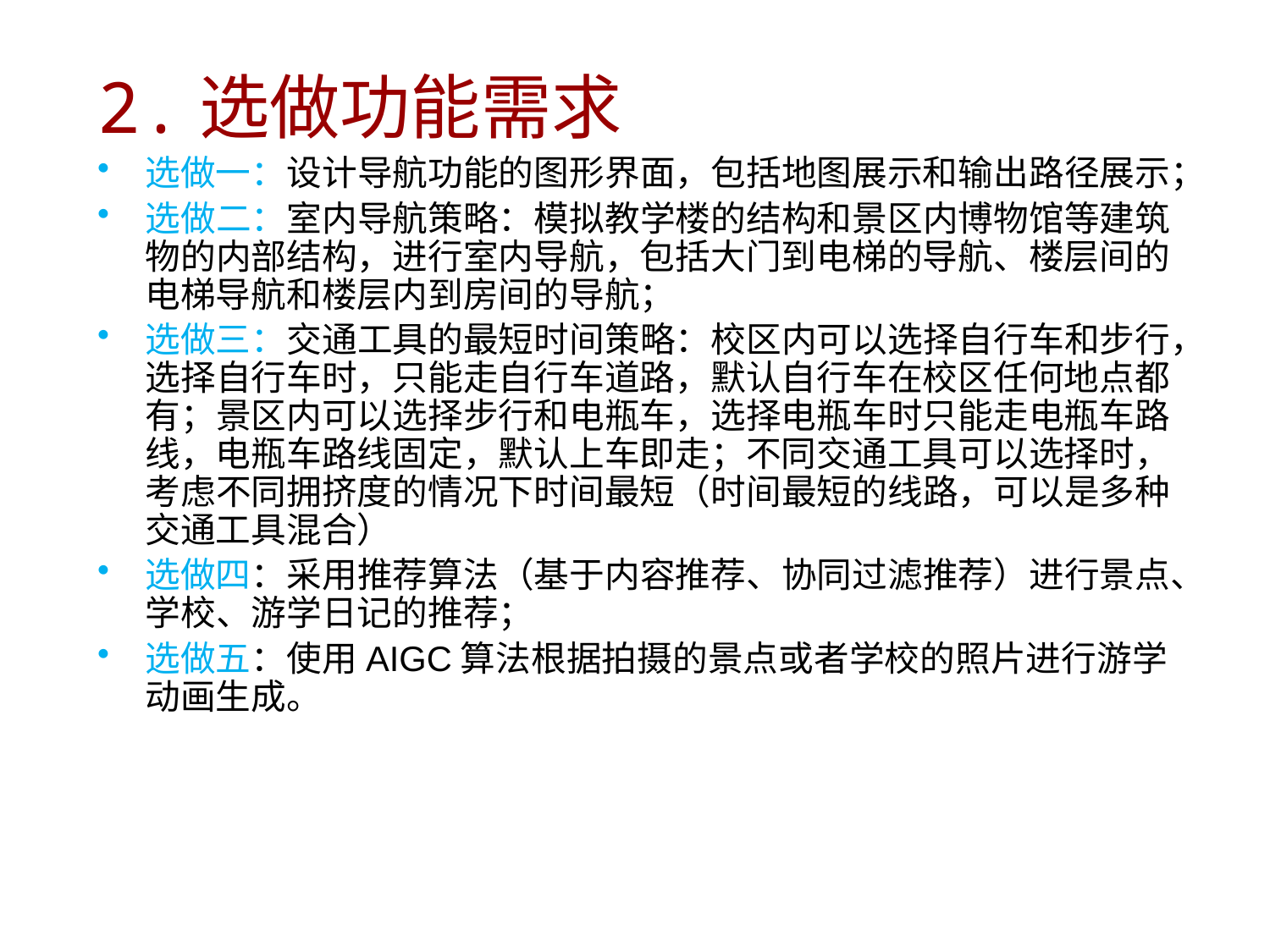

2.选做功能需求
选做一：设计导航功能的图形界面，包括地图展示和输出路径展示；
选做二：室内导航策略：模拟教学楼的结构和景区内博物馆等建筑物的内部结构，进行室内导航，包括大门到电梯的导航、楼层间的电梯导航和楼层内到房间的导航；
选做三：交通工具的最短时间策略：校区内可以选择自行车和步行，选择自行车时，只能走自行车道路，默认自行车在校区任何地点都有；景区内可以选择步行和电瓶车，选择电瓶车时只能走电瓶车路线，电瓶车路线固定，默认上车即走；不同交通工具可以选择时，考虑不同拥挤度的情况下时间最短（时间最短的线路，可以是多种交通工具混合）
选做四：采用推荐算法（基于内容推荐、协同过滤推荐）进行景点、学校、游学日记的推荐；
选做五：使用AIGC算法根据拍摄的景点或者学校的照片进行游学动画生成。